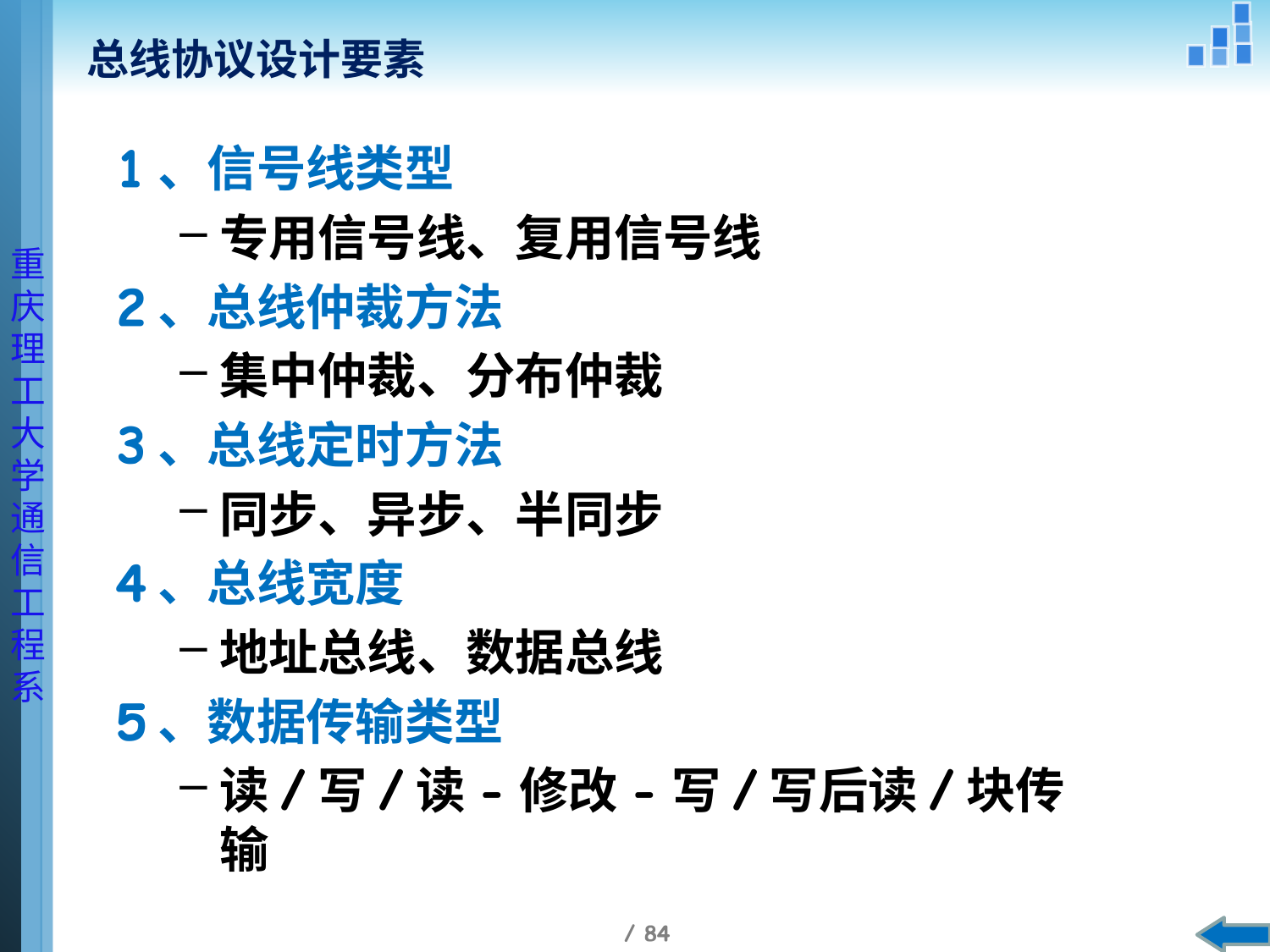

# 总线协议设计要素
1、信号线类型
专用信号线、复用信号线
2、总线仲裁方法
集中仲裁、分布仲裁
3、总线定时方法
同步、异步、半同步
4、总线宽度
地址总线、数据总线
5、数据传输类型
读/写/读-修改-写/写后读/块传输

9
/ 84